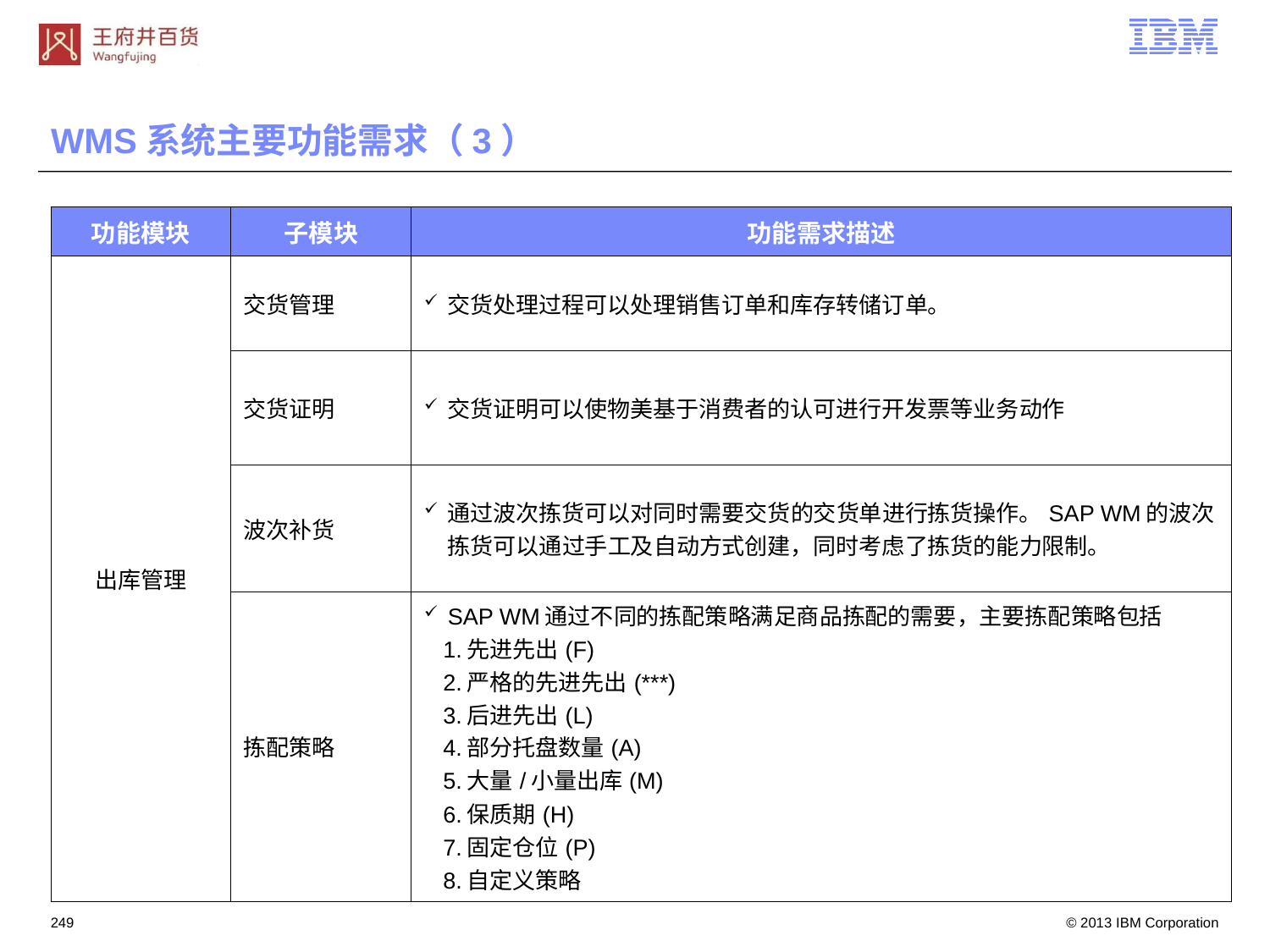

# WMS系统主要功能需求（3）
| 功能模块 | 子模块 | 功能需求描述 |
| --- | --- | --- |
| 出库管理 | 交货管理 | 交货处理过程可以处理销售订单和库存转储订单。 |
|  | 交货证明 | 交货证明可以使物美基于消费者的认可进行开发票等业务动作 |
|  | 波次补货 | 通过波次拣货可以对同时需要交货的交货单进行拣货操作。SAP WM的波次拣货可以通过手工及自动方式创建，同时考虑了拣货的能力限制。 |
|  | 拣配策略 | SAP WM通过不同的拣配策略满足商品拣配的需要，主要拣配策略包括 1.先进先出(F) 2.严格的先进先出(\*\*\*) 3.后进先出(L) 4.部分托盘数量(A) 5.大量/小量出库(M) 6.保质期(H) 7.固定仓位(P) 8.自定义策略 |
249